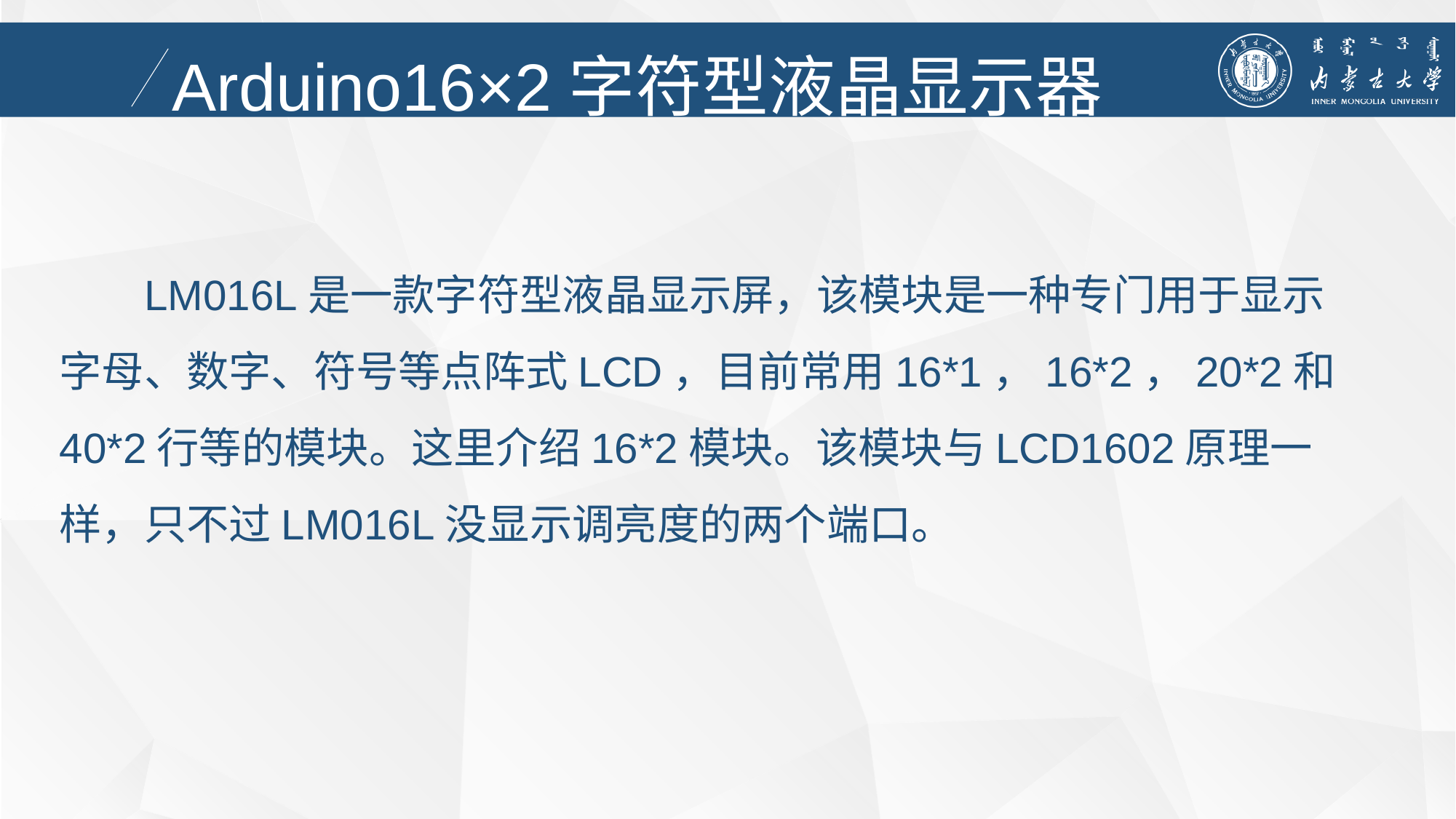

Arduino16×2字符型液晶显示器
LM016L是一款字符型液晶显示屏，该模块是一种专门用于显示字母、数字、符号等点阵式LCD，目前常用16*1，16*2，20*2和40*2行等的模块。这里介绍16*2模块。该模块与LCD1602原理一样，只不过LM016L没显示调亮度的两个端口。